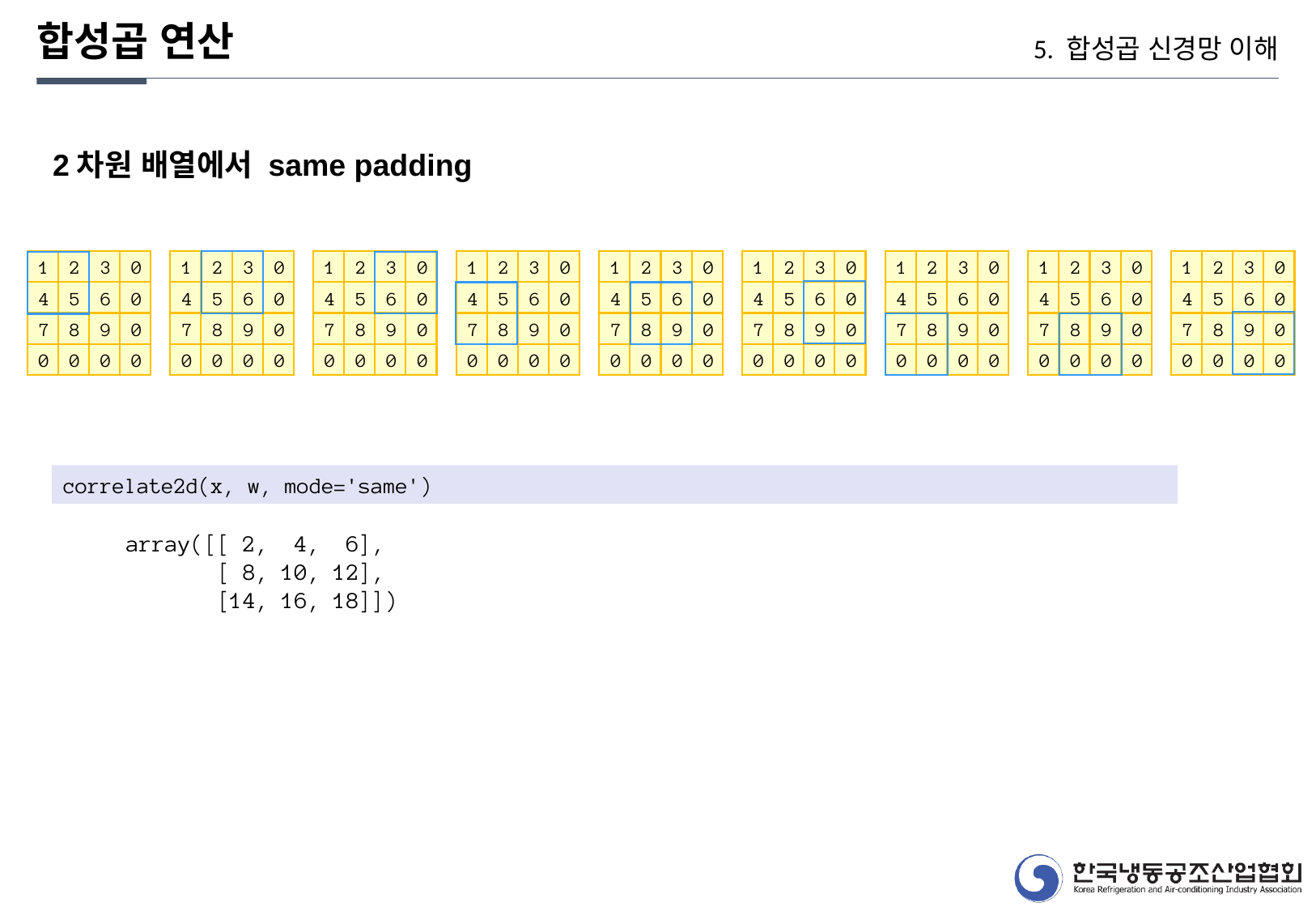

합성곱 연산
5. 합성곱 신경망 이해
2차원 배열에서 same padding
1
2
3
0
4
5
6
0
7
8
9
0
0
0
0
0
1
2
3
0
4
5
6
0
7
8
9
0
0
0
0
0

1
2
3
0
4
5
6
0
7
8
9
0
0
0
0
0
1
2
3
0
4
5
6
0
7
8
9
0
0
0
0
0
1
2
3
0
4
5
6
0
7
8
9
0
0
0
0
0
1
2
3
0
4
5
6
0
7
8
9
0
0
0
0
0
1
2
3
0
4
5
6
0
7
8
9
0
0
0
0
0
1
2
3
0
4
5
6
0
7
8
9
0
0
0
0
0
1
2
3
0
4
5
6
0
7
8
9
0
0
0
0
0

correlate2d(x, w, mode='same')
array([[ 2,  4,  6],
       [ 8, 10, 12],
       [14, 16, 18]])